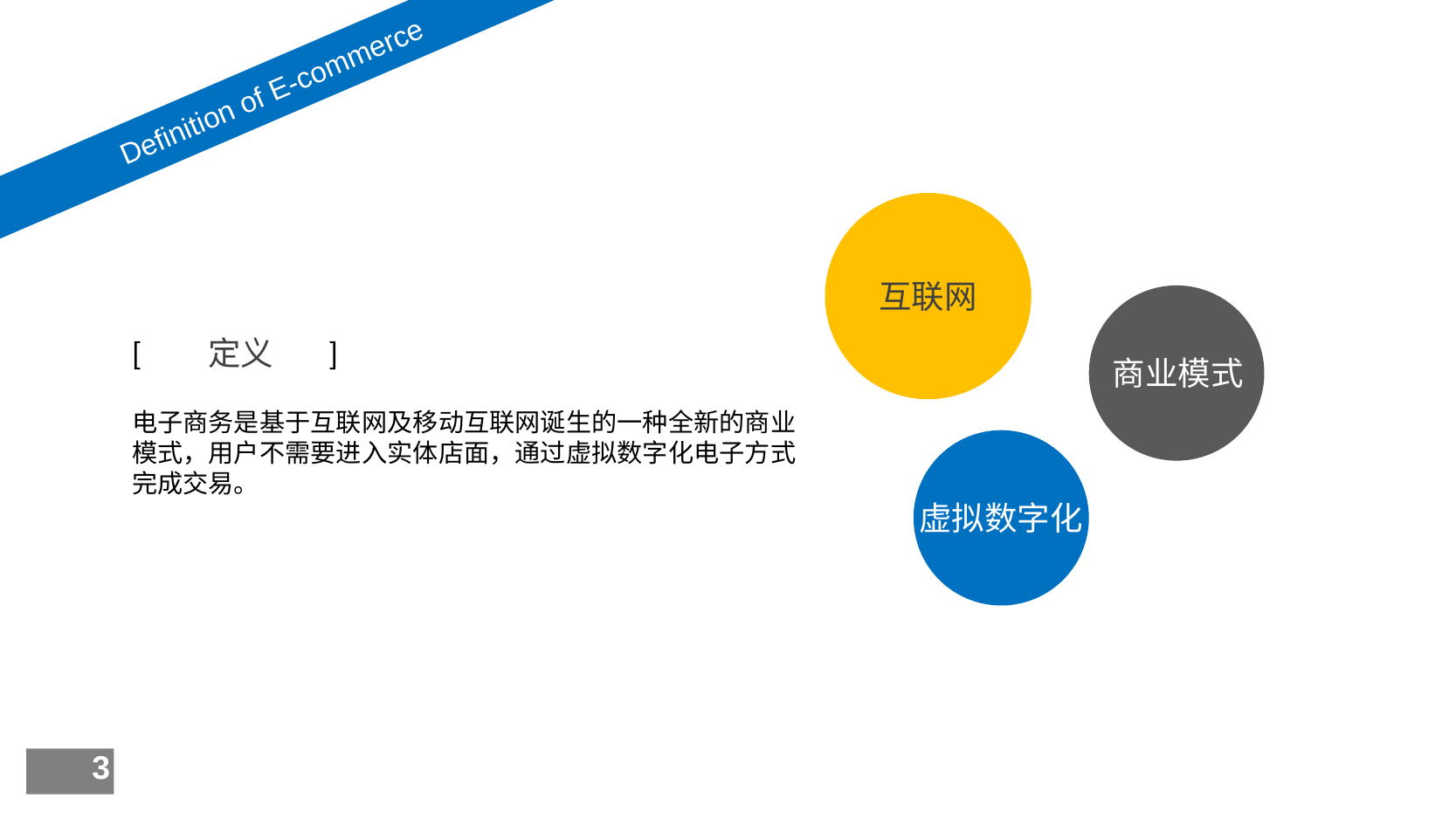

Definition of E-commerce

互联网

定义
[
]
商业模式
电子商务是基于互联网及移动互联网诞生的一种全新的商业模式，用户不需要进入实体店面，通过虚拟数字化电子方式完成交易。

虚拟数字化
3